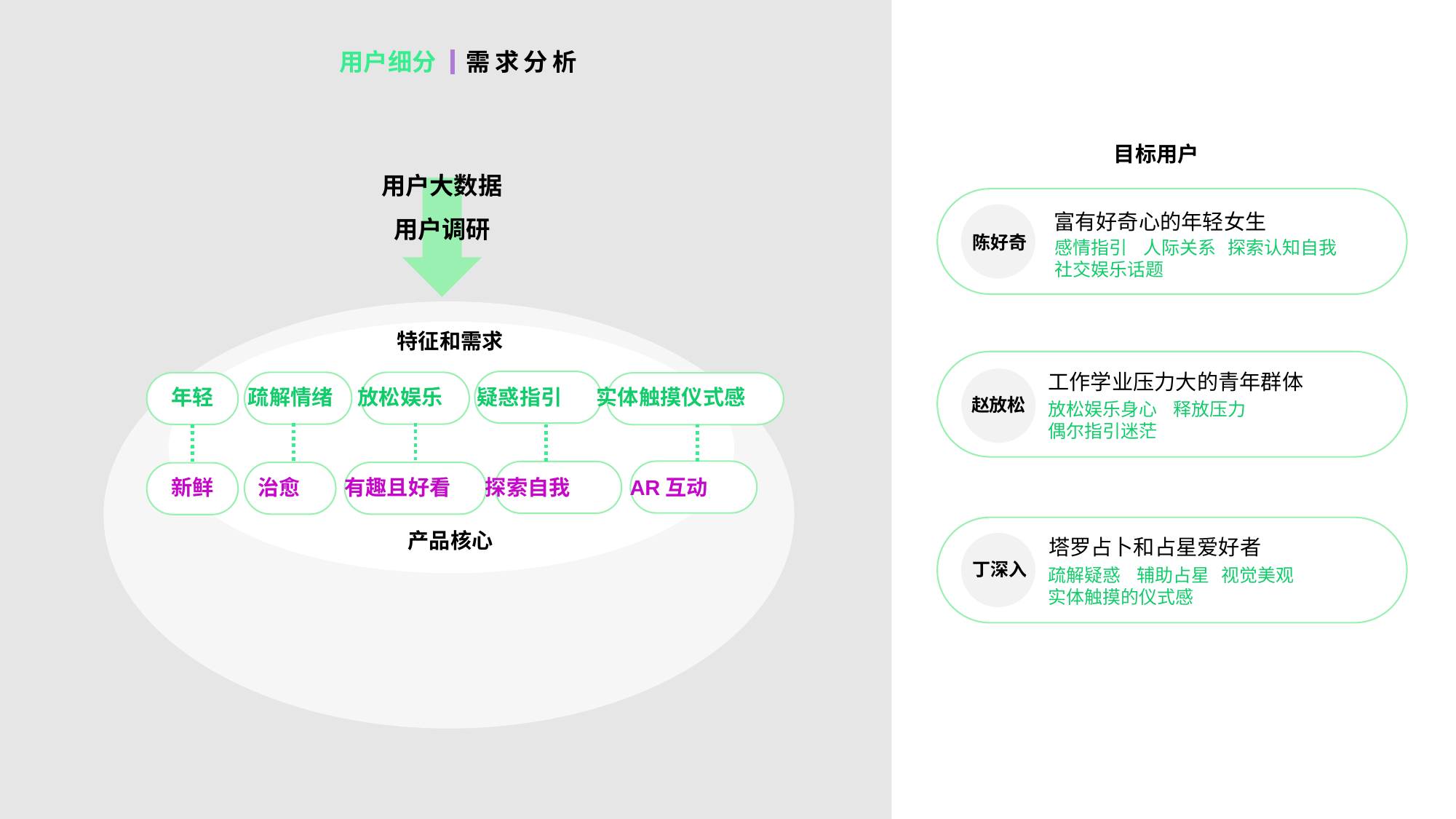

用户细分
需求分析
目标用户
用户大数据
用户调研

富有好奇心的年轻女生

陈好奇
感情指引    人际关系   探索认知自我
社交娱乐话题

特征和需求

工作学业压力大的青年群体

年轻       疏解情绪     放松娱乐       疑惑指引       实体触摸仪式感
赵放松
放松娱乐身心    释放压力
偶尔指引迷茫

新鲜         治愈         有趣且好看       探索自我           AR互动

产品核心
塔罗占卜和占星爱好者

丁深入
疏解疑惑    辅助占星   视觉美观
实体触摸的仪式感